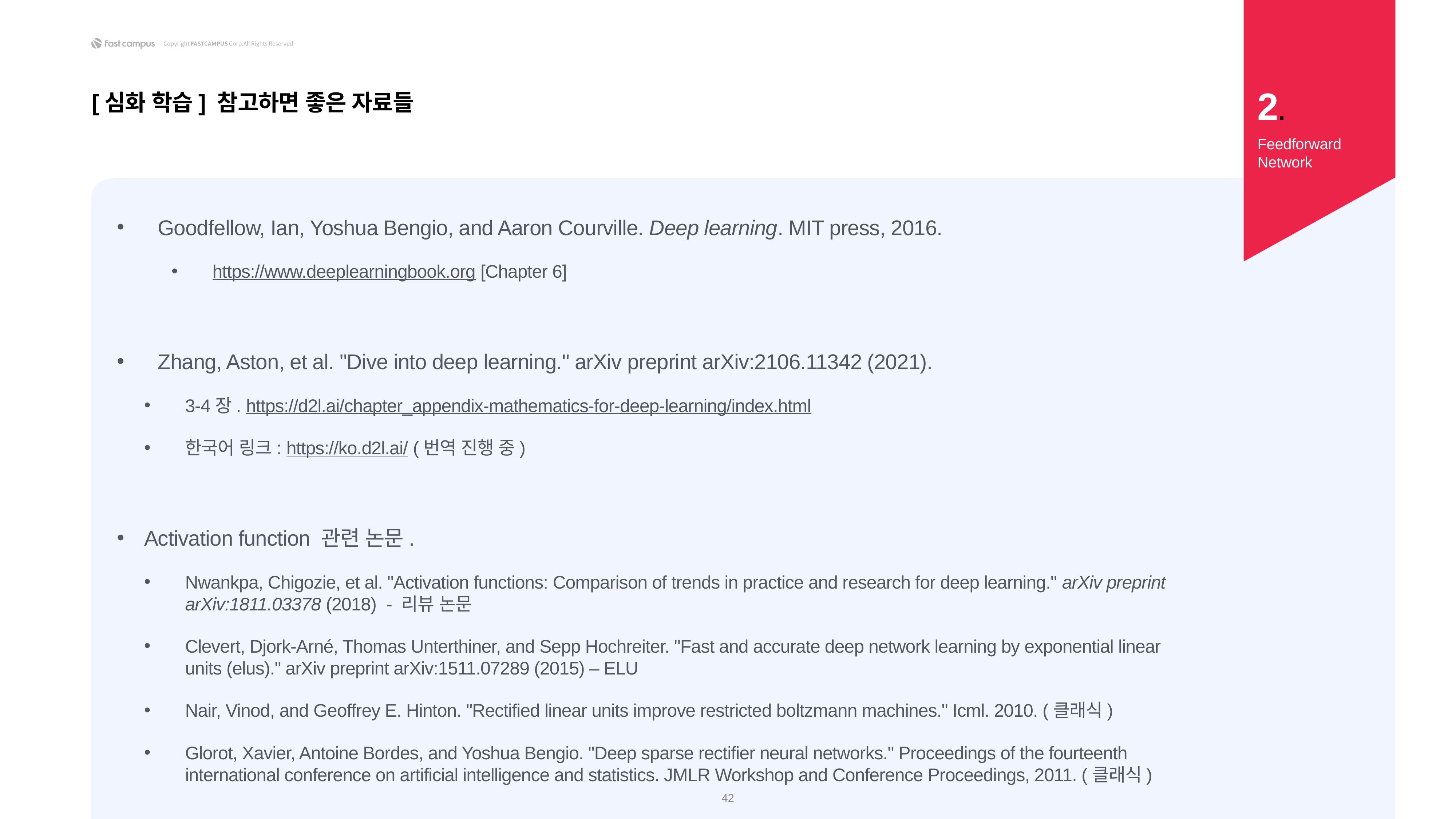

2.
[심화 학습] 참고하면 좋은 자료들
Feedforward Network

Goodfellow, Ian, Yoshua Bengio, and Aaron Courville. Deep learning. MIT press, 2016.
https://www.deeplearningbook.org [Chapter 6]

Zhang, Aston, et al. "Dive into deep learning." arXiv preprint arXiv:2106.11342 (2021).
3-4장. https://d2l.ai/chapter_appendix-mathematics-for-deep-learning/index.html
한국어 링크: https://ko.d2l.ai/ (번역 진행 중)

Activation function 관련 논문.
Nwankpa, Chigozie, et al. "Activation functions: Comparison of trends in practice and research for deep learning." arXiv preprint arXiv:1811.03378 (2018)  - 리뷰 논문
Clevert, Djork-Arné, Thomas Unterthiner, and Sepp Hochreiter. "Fast and accurate deep network learning by exponential linear units (elus)." arXiv preprint arXiv:1511.07289 (2015) – ELU
Nair, Vinod, and Geoffrey E. Hinton. "Rectified linear units improve restricted boltzmann machines." Icml. 2010. (클래식)
Glorot, Xavier, Antoine Bordes, and Yoshua Bengio. "Deep sparse rectifier neural networks." Proceedings of the fourteenth international conference on artificial intelligence and statistics. JMLR Workshop and Conference Proceedings, 2011. (클래식)
42